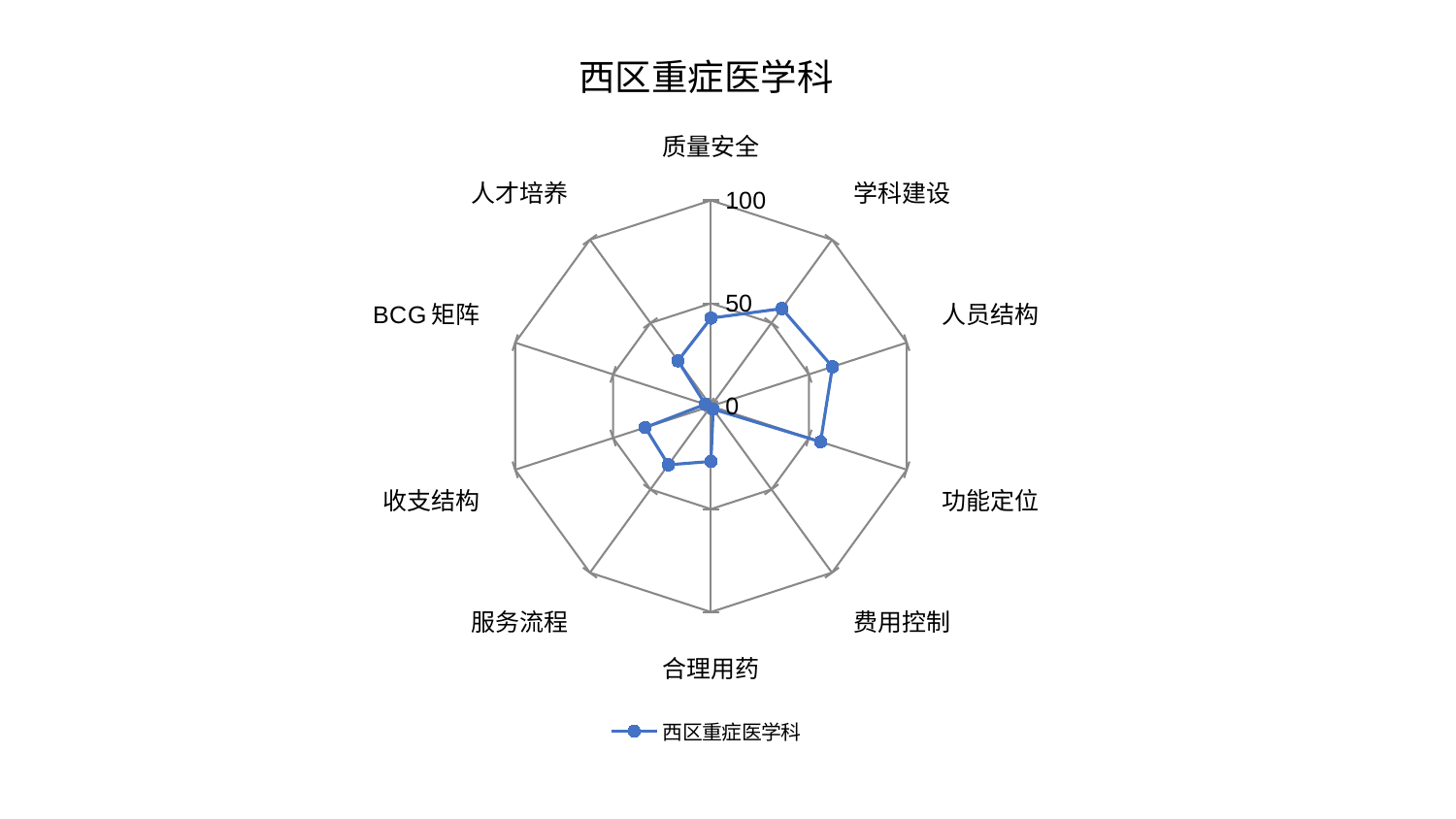

### Chart: 西区重症医学科

| Category | 西区重症医学科 |
|---|---|
| 质量安全 | 42.80024960057899 |
| 学科建设 | 58.63593955212935 |
| 人员结构 | 62.05271685492941 |
| 功能定位 | 55.99282897333516 |
| 费用控制 | 1.808878937786013 |
| 合理用药 | 26.85654760743637 |
| 服务流程 | 35.21967484666746 |
| 收支结构 | 33.60353618774601 |
| BCG矩阵 | 2.90233658406618 |
| 人才培养 | 27.299594963066696 |
103